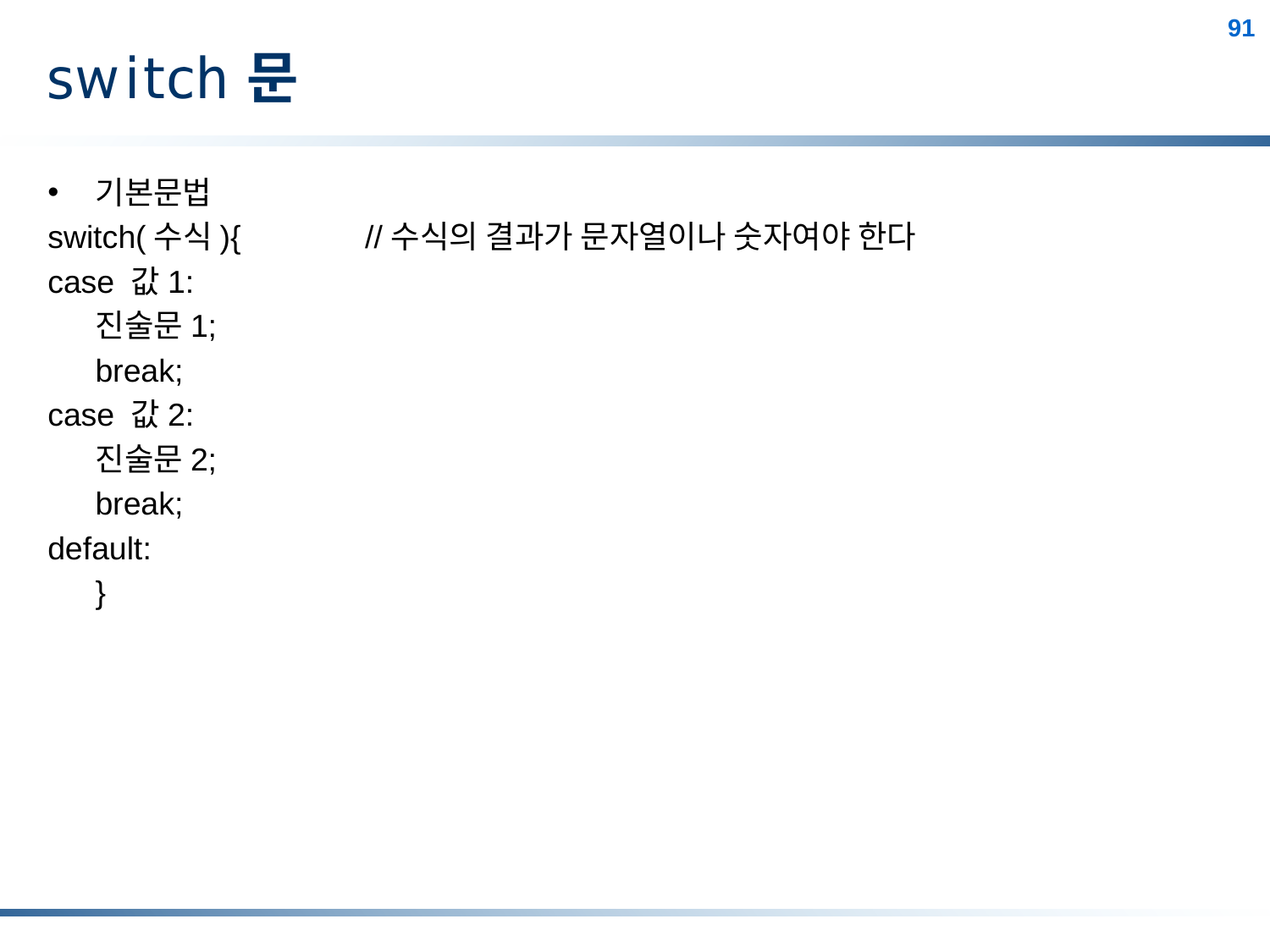

# switch문
기본문법
switch(수식){              //수식의 결과가 문자열이나 숫자여야 한다
case 값1:
진술문1;
break;
case 값2:
진술문2;
break;
default:
}
91